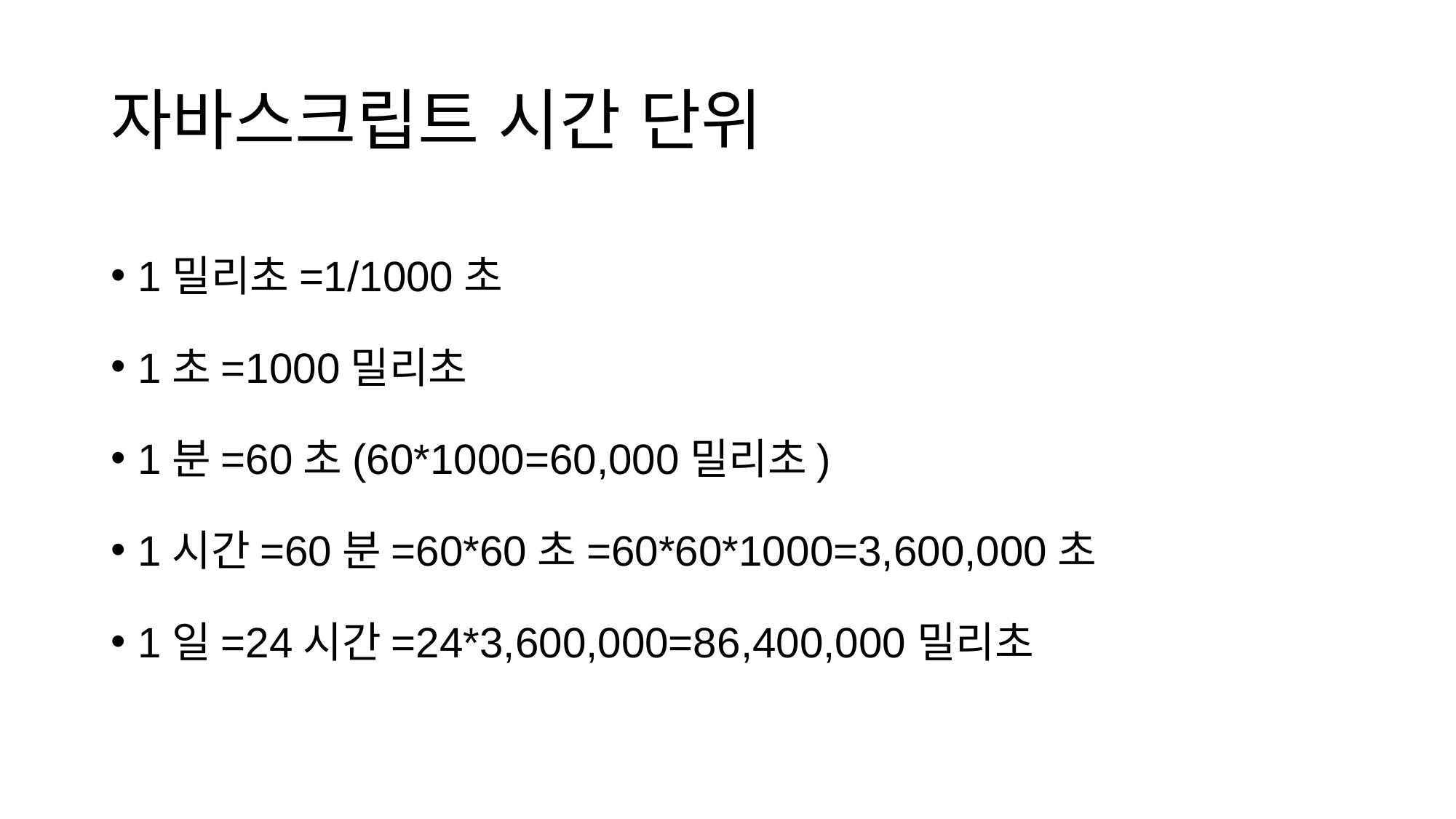

# 자바스크립트 시간 단위
1밀리초=1/1000초
1초=1000밀리초
1분=60초(60*1000=60,000밀리초)
1시간=60분=60*60초=60*60*1000=3,600,000초
1일=24시간=24*3,600,000=86,400,000밀리초